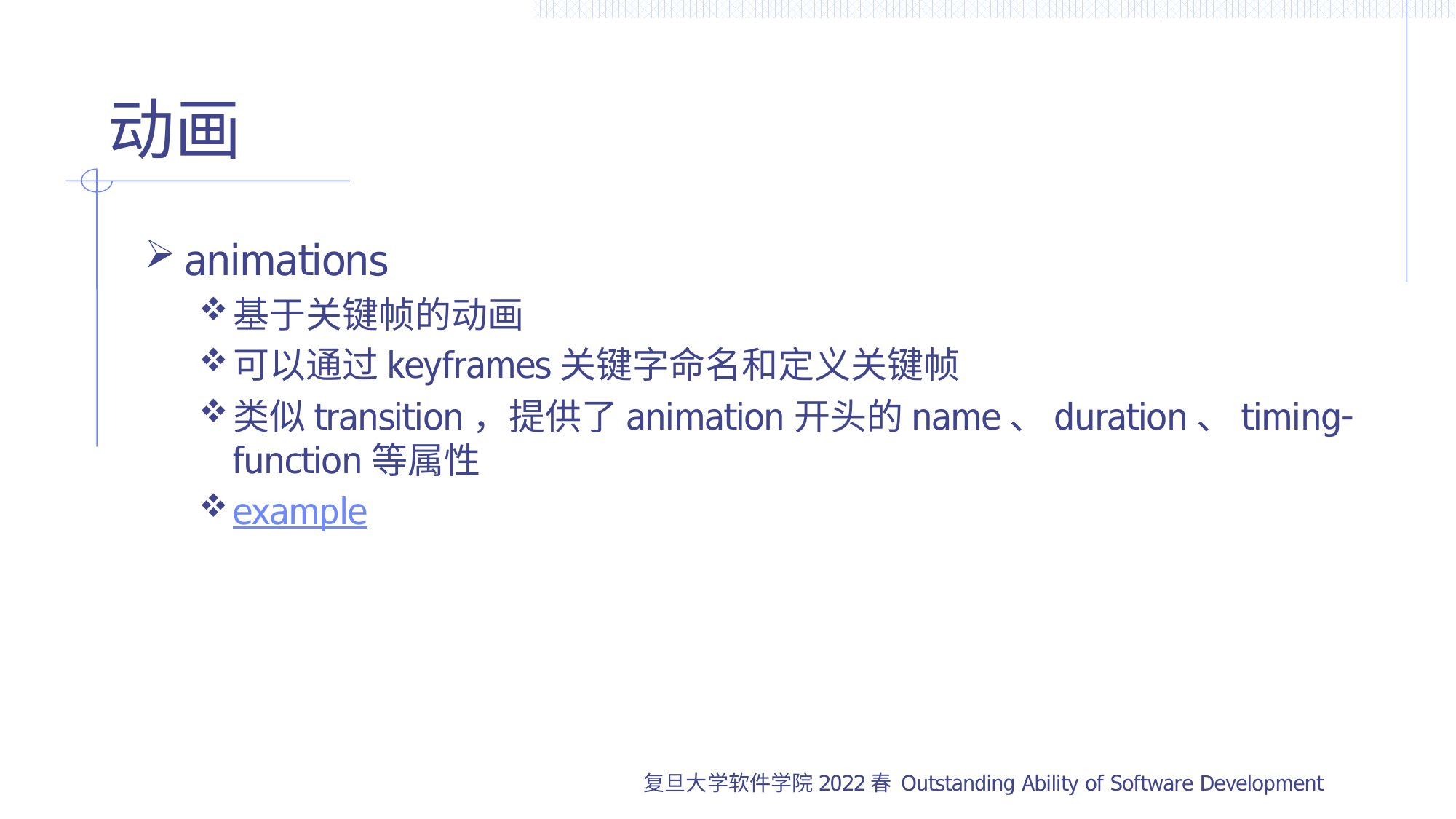

# 动画
animations
基于关键帧的动画
可以通过keyframes关键字命名和定义关键帧
类似transition，提供了animation开头的name、duration、timing-function等属性
example